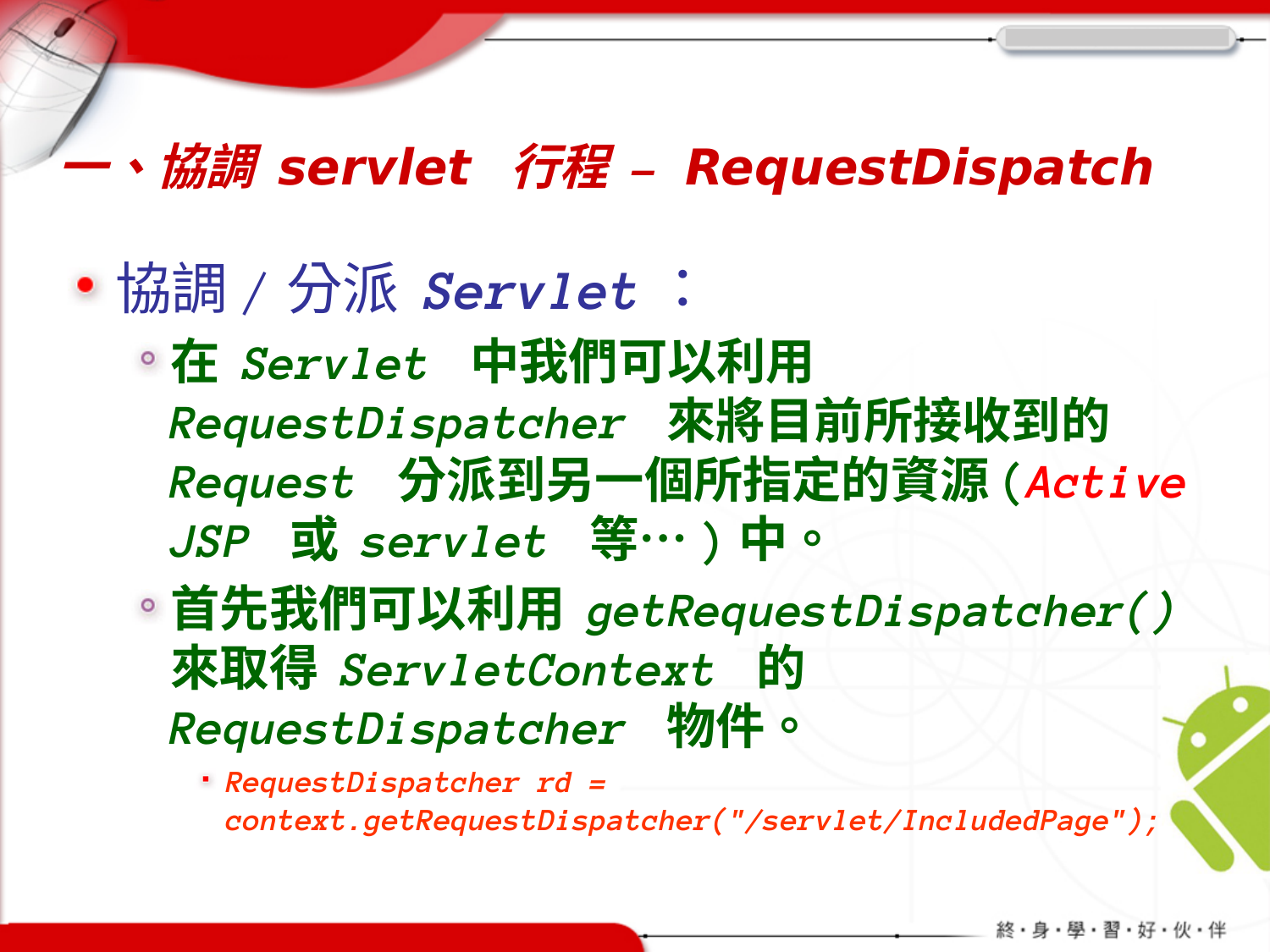

# 一、協調 servlet 行程 - RequestDispatch
協調/分派 Servlet：
在 Servlet 中我們可以利用 RequestDispatcher 來將目前所接收到的 Request 分派到另一個所指定的資源(Active JSP 或 servlet 等…)中。
首先我們可以利用 getRequestDispatcher() 來取得 ServletContext 的 RequestDispatcher 物件。
RequestDispatcher rd = context.getRequestDispatcher("/servlet/IncludedPage");